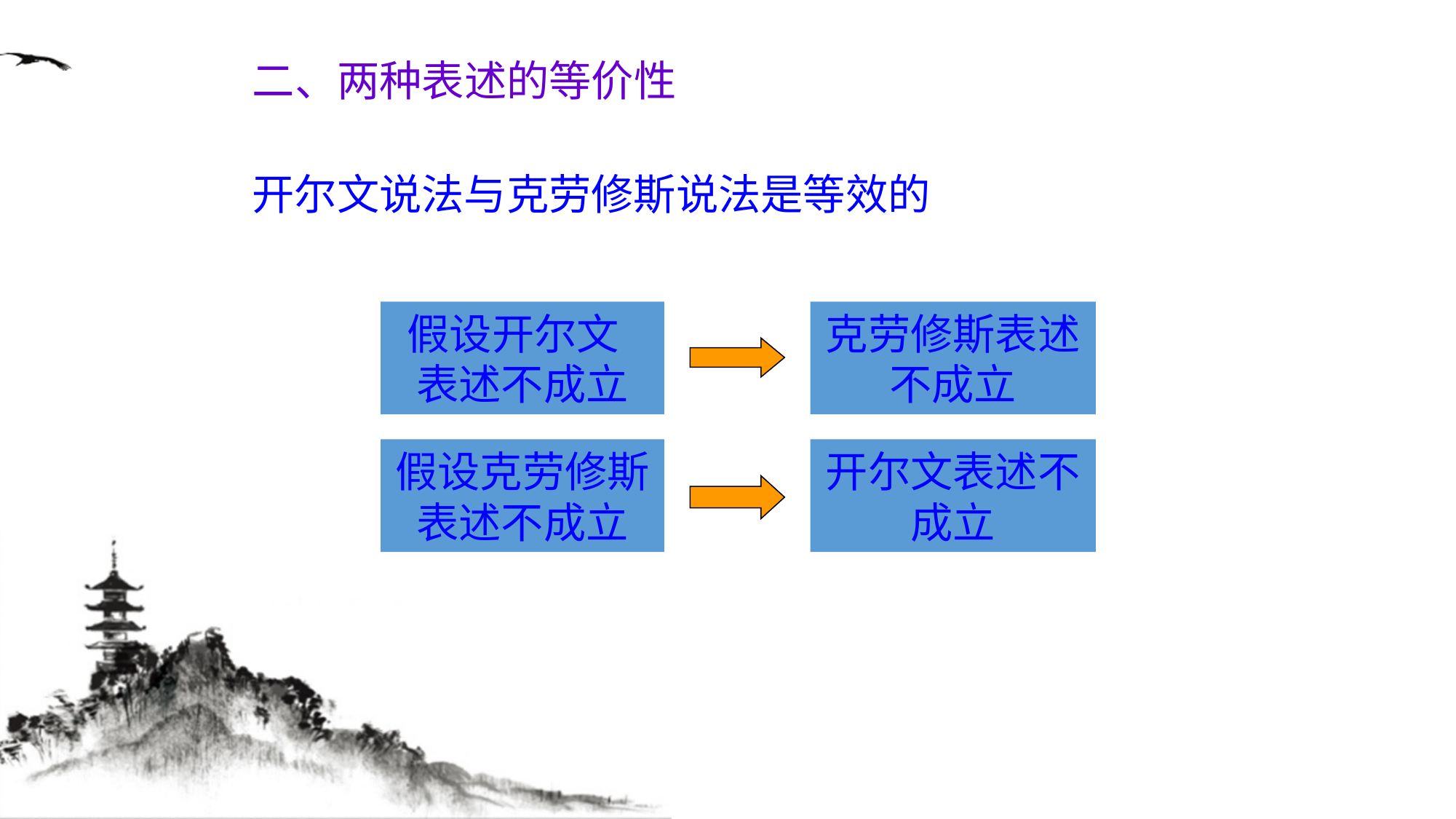

二、两种表述的等价性
开尔文说法与克劳修斯说法是等效的
假设开尔文
表述不成立
克劳修斯表述不成立

开尔文表述不成立
假设克劳修斯表述不成立